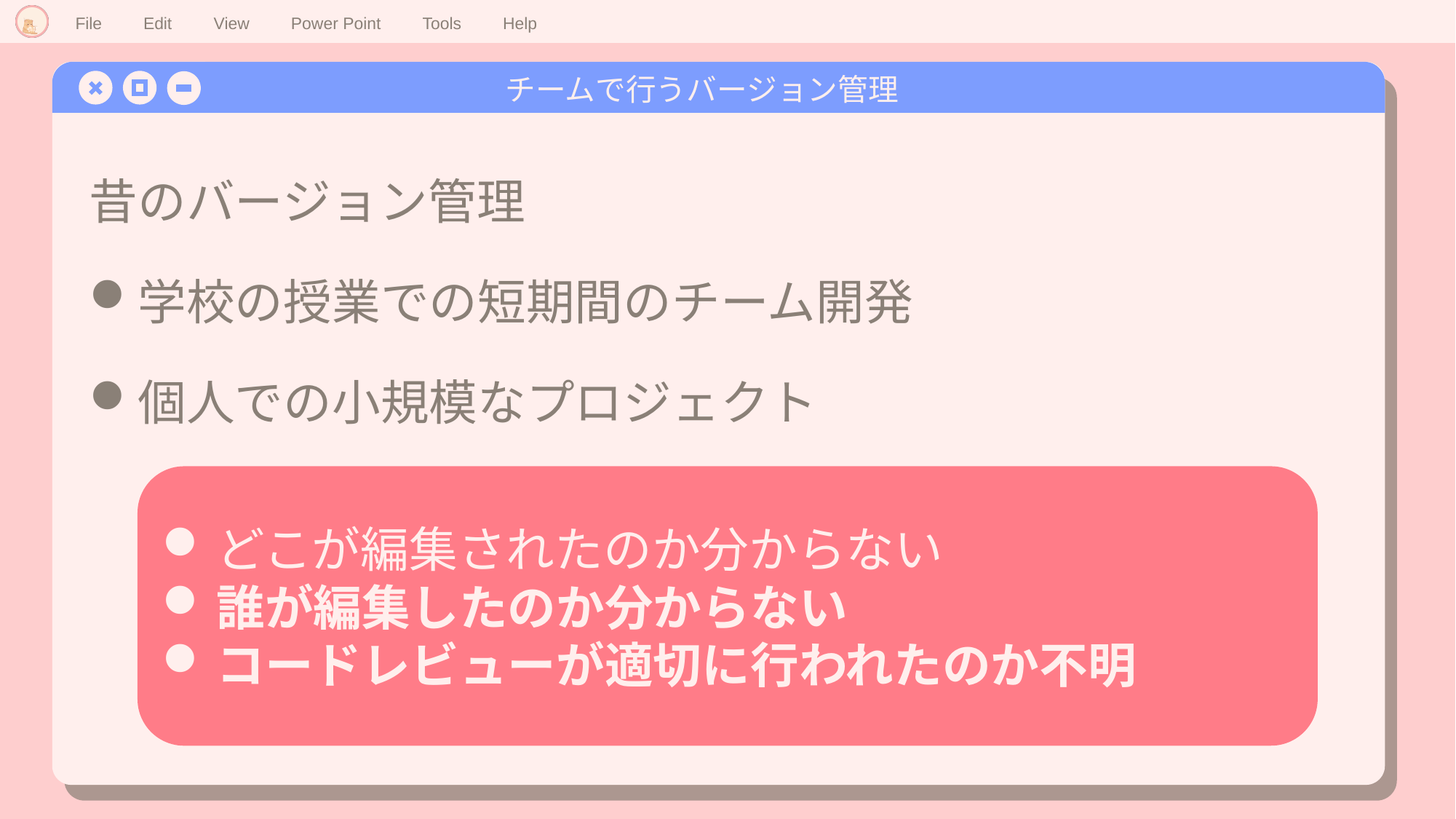

# チームで行うバージョン管理
昔のバージョン管理
学校の授業での短期間のチーム開発
個人での小規模なプロジェクト
どこが編集されたのか分からない
誰が編集したのか分からない
コードレビューが適切に行われたのか不明